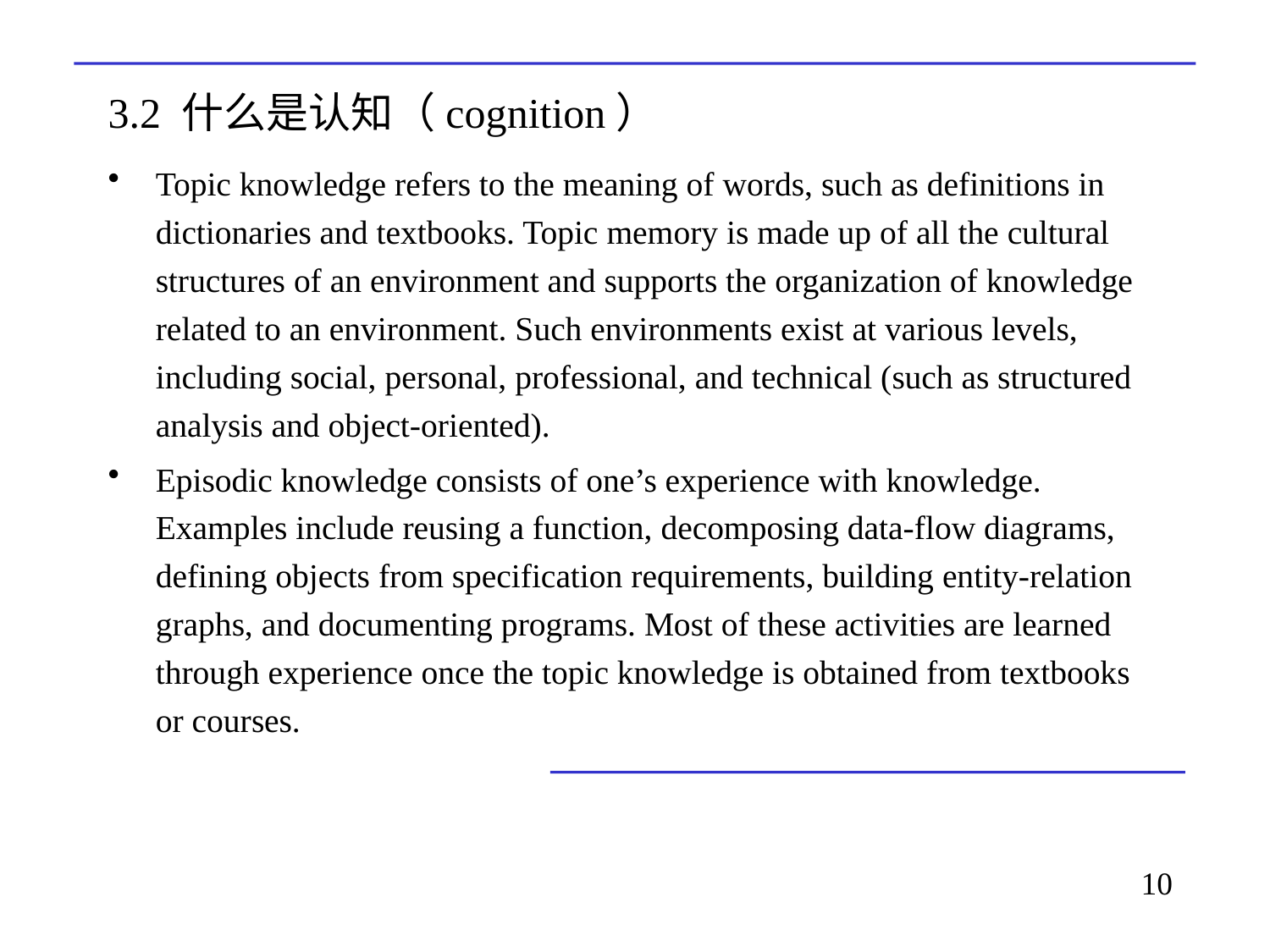

# 3.2 什么是认知（cognition）
Topic knowledge refers to the meaning of words, such as definitions in dictionaries and textbooks. Topic memory is made up of all the cultural structures of an environment and supports the organization of knowledge related to an environment. Such environments exist at various levels, including social, personal, professional, and technical (such as structured analysis and object-oriented).
Episodic knowledge consists of one’s experience with knowledge. Examples include reusing a function, decomposing data-flow diagrams, defining objects from specification requirements, building entity-relation graphs, and documenting programs. Most of these activities are learned through experience once the topic knowledge is obtained from textbooks or courses.
10